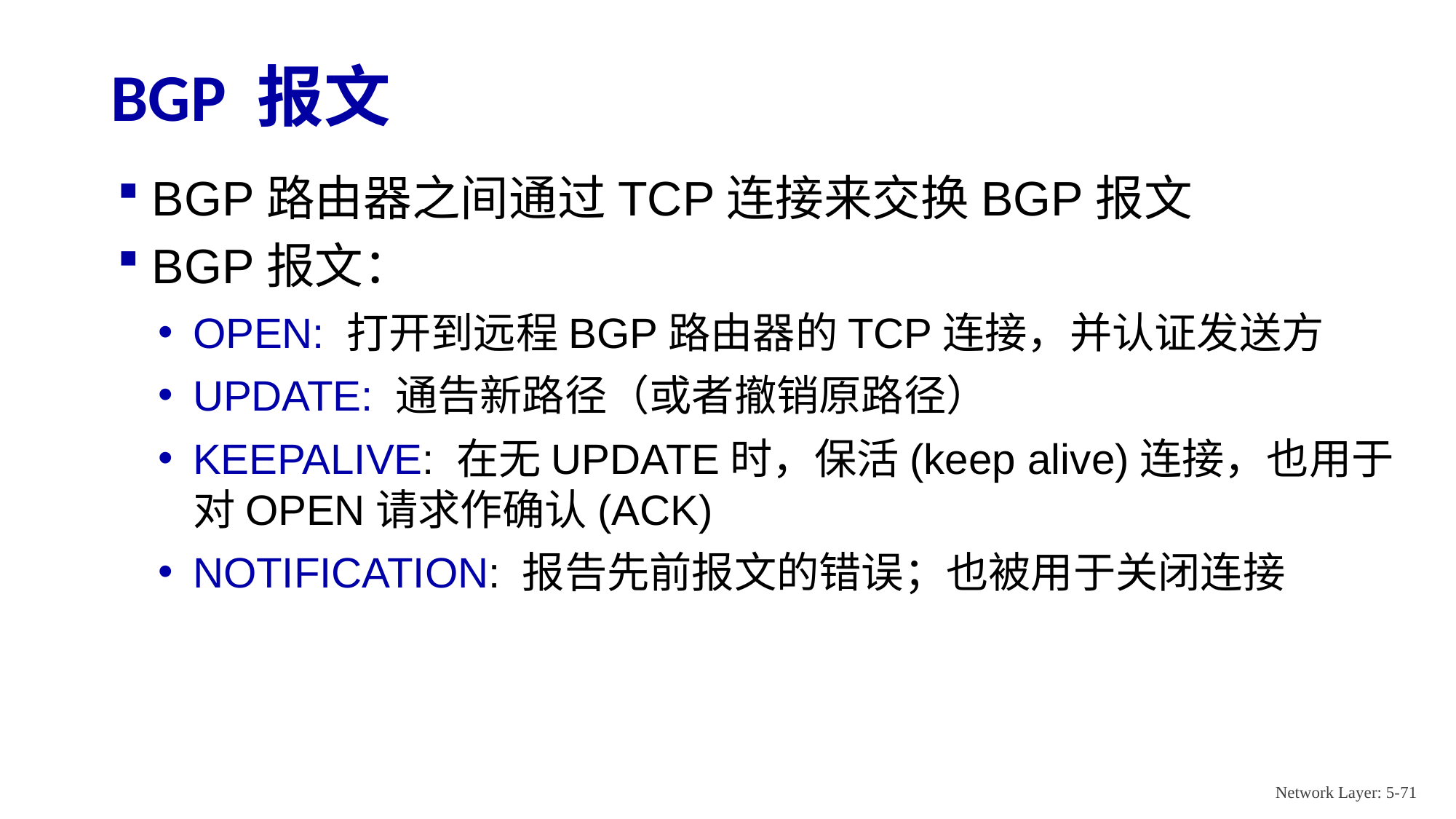

# BGP 报文
BGP路由器之间通过TCP连接来交换BGP报文
BGP报文：
OPEN: 打开到远程BGP路由器的TCP连接，并认证发送方
UPDATE: 通告新路径（或者撤销原路径）
KEEPALIVE: 在无UPDATE时，保活(keep alive)连接，也用于对OPEN请求作确认(ACK)
NOTIFICATION: 报告先前报文的错误；也被用于关闭连接

Network Layer: 5-71